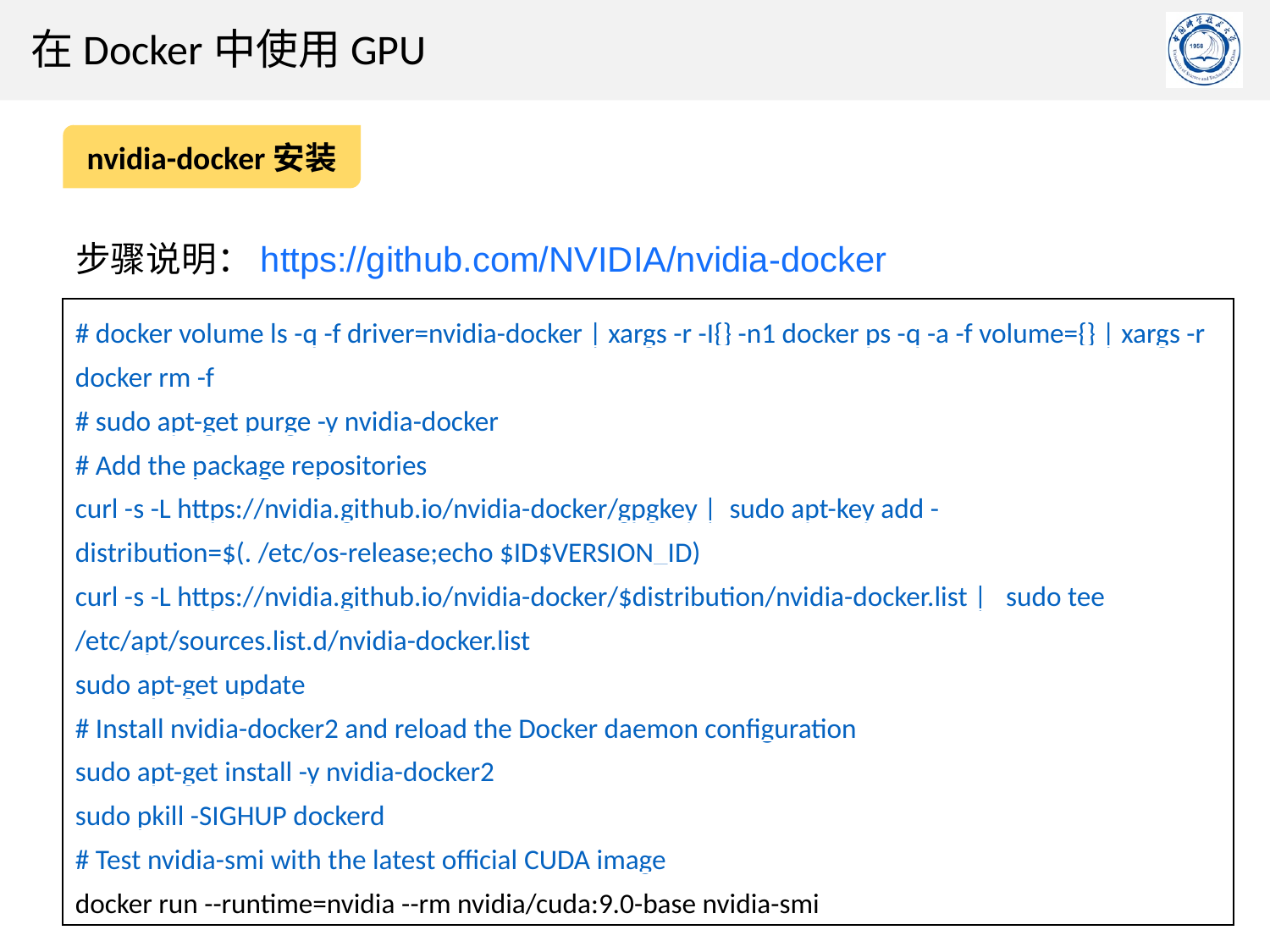

在Docker中使用GPU
nvidia-docker安装
步骤说明：https://github.com/NVIDIA/nvidia-docker
# docker volume ls -q -f driver=nvidia-docker | xargs -r -I{} -n1 docker ps -q -a -f volume={} | xargs -r docker rm -f
# sudo apt-get purge -y nvidia-docker
# Add the package repositories
curl -s -L https://nvidia.github.io/nvidia-docker/gpgkey |  sudo apt-key add -
distribution=$(. /etc/os-release;echo $ID$VERSION_ID)
curl -s -L https://nvidia.github.io/nvidia-docker/$distribution/nvidia-docker.list |   sudo tee /etc/apt/sources.list.d/nvidia-docker.list
sudo apt-get update
# Install nvidia-docker2 and reload the Docker daemon configuration
sudo apt-get install -y nvidia-docker2
sudo pkill -SIGHUP dockerd
# Test nvidia-smi with the latest official CUDA image
docker run --runtime=nvidia --rm nvidia/cuda:9.0-base nvidia-smi